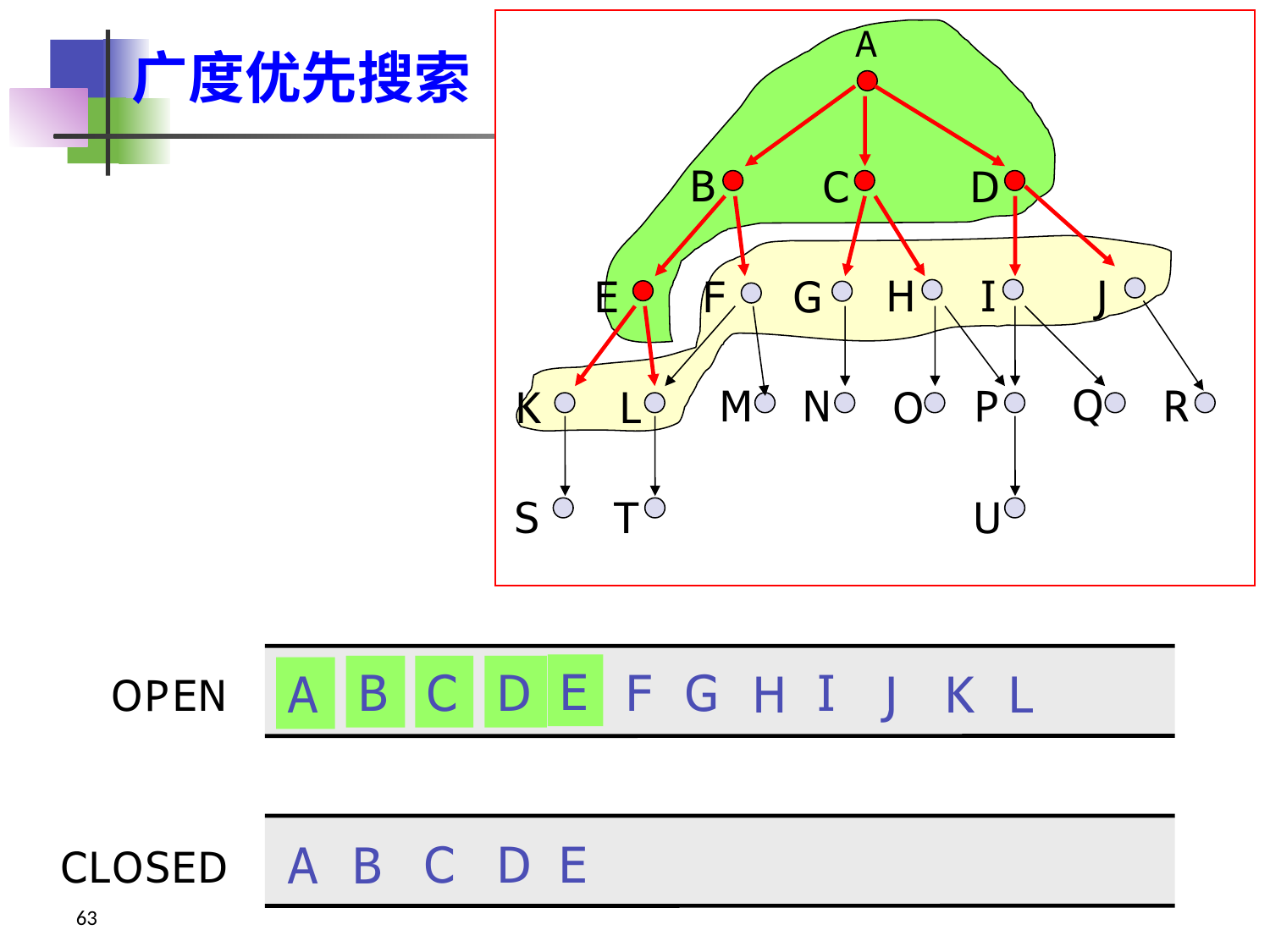

A

广度优先搜索

B
C
D

I
H
J
F
G
E

Q
M
N
P
R
K
L
O

S
T
U

OPEN

CLOSED

E
B
C
D
F
G
I
A
H
J
K
L
E
C
D
A
B
63